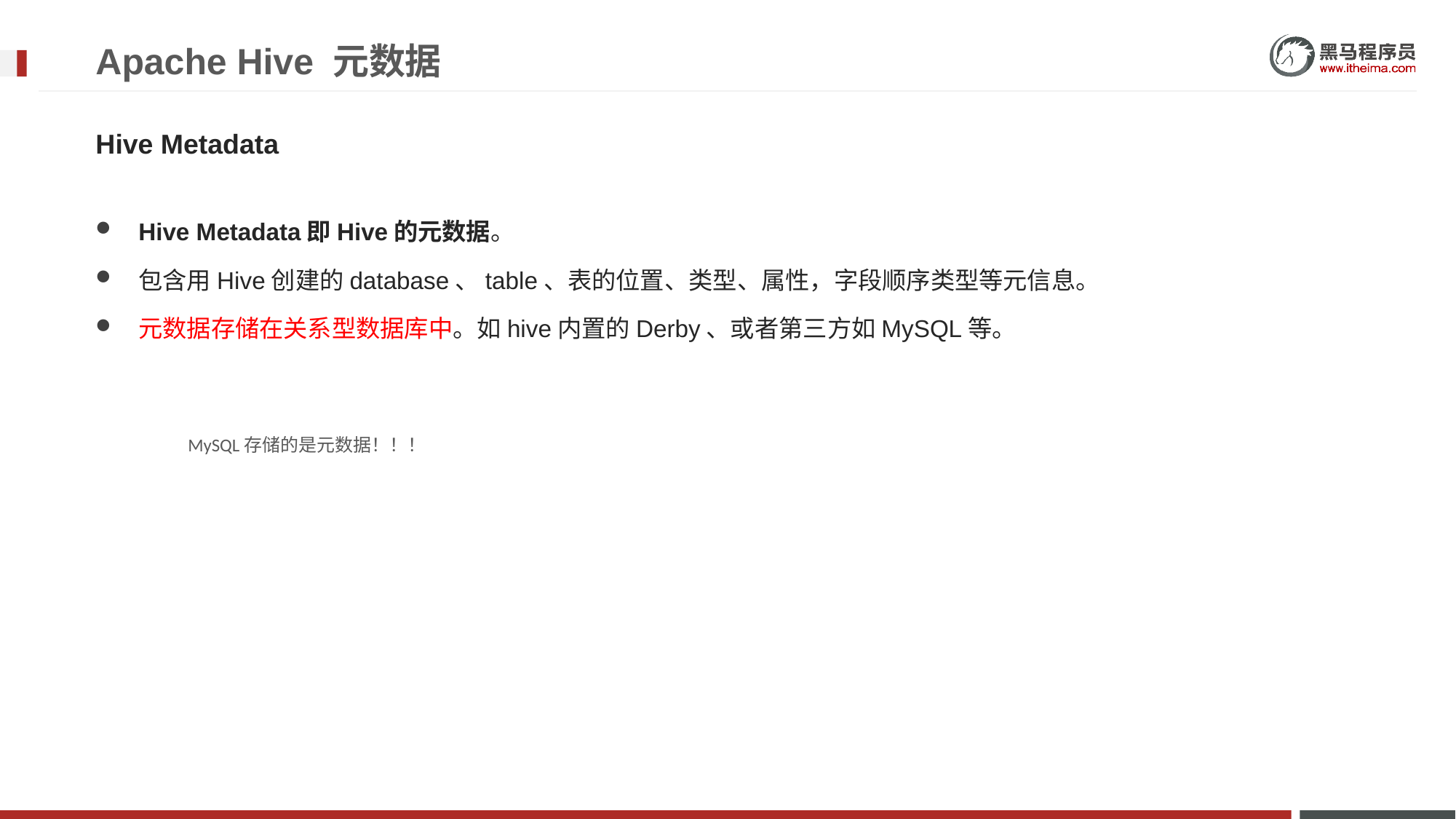

# Apache Hive 元数据
Hive Metadata
Hive Metadata即Hive的元数据。
包含用Hive创建的database、table、表的位置、类型、属性，字段顺序类型等元信息。
元数据存储在关系型数据库中。如hive内置的Derby、或者第三方如MySQL等。
MySQL存储的是元数据！！！